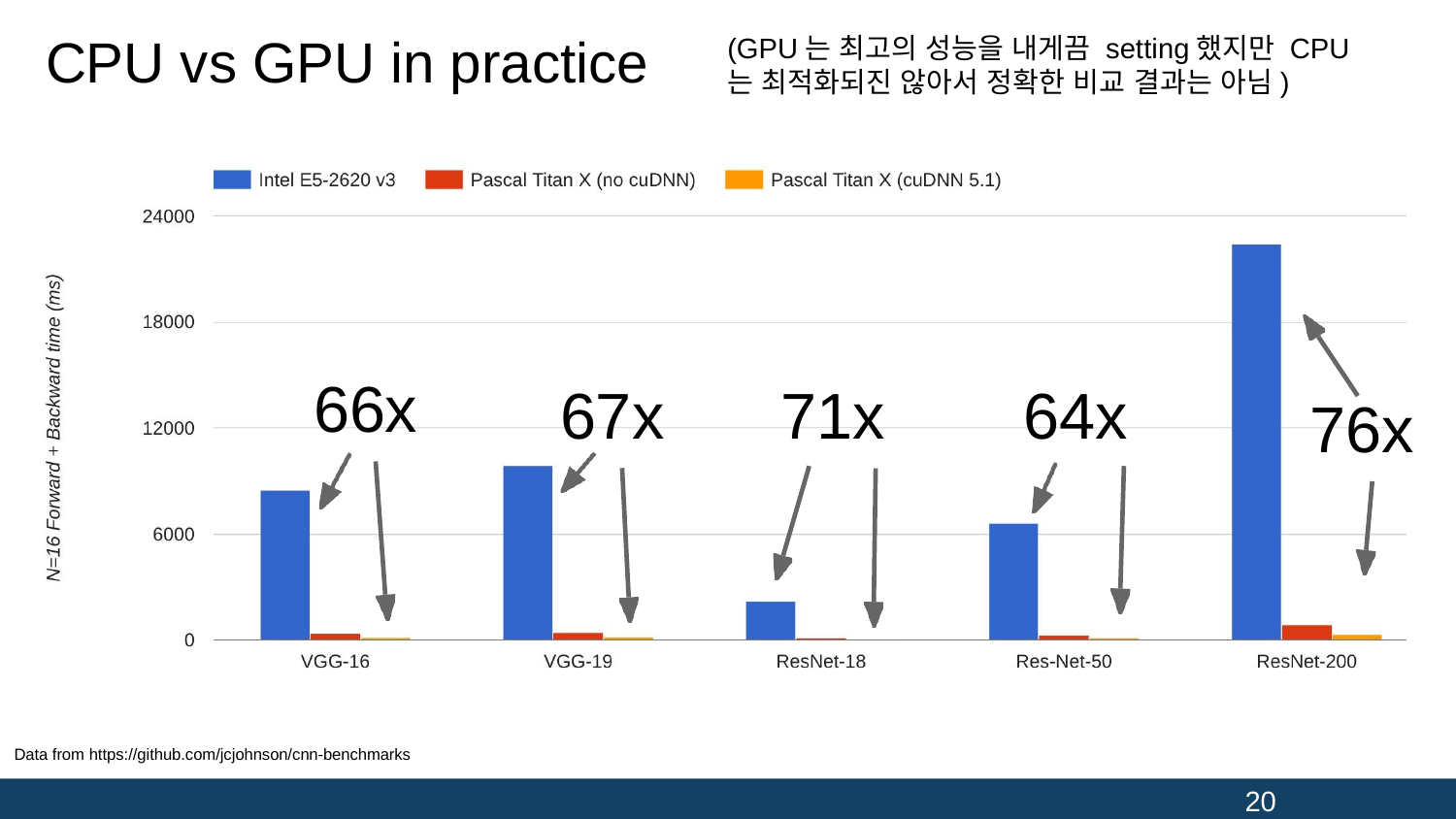

# CPU vs GPU in practice
(GPU는 최고의 성능을 내게끔 setting했지만 CPU는 최적화되진 않아서 정확한 비교 결과는 아님)

66x
67x	71x	64x
76x

Data from https://github.com/jcjohnson/cnn-benchmarks